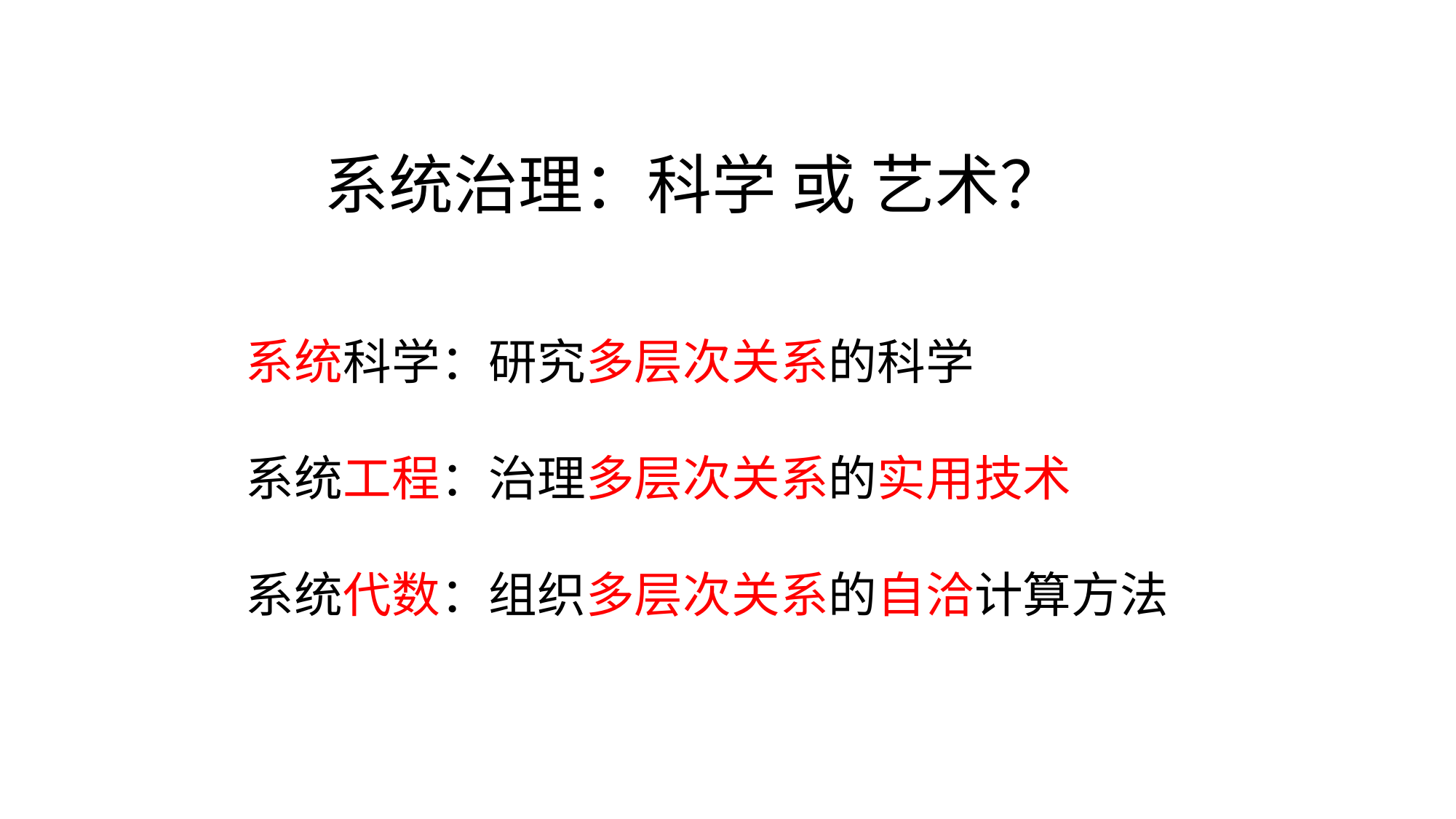

# 系统治理：科学 或 艺术？
系统科学：研究多层次关系的科学

系统工程：治理多层次关系的实用技术

系统代数：组织多层次关系的自洽计算方法